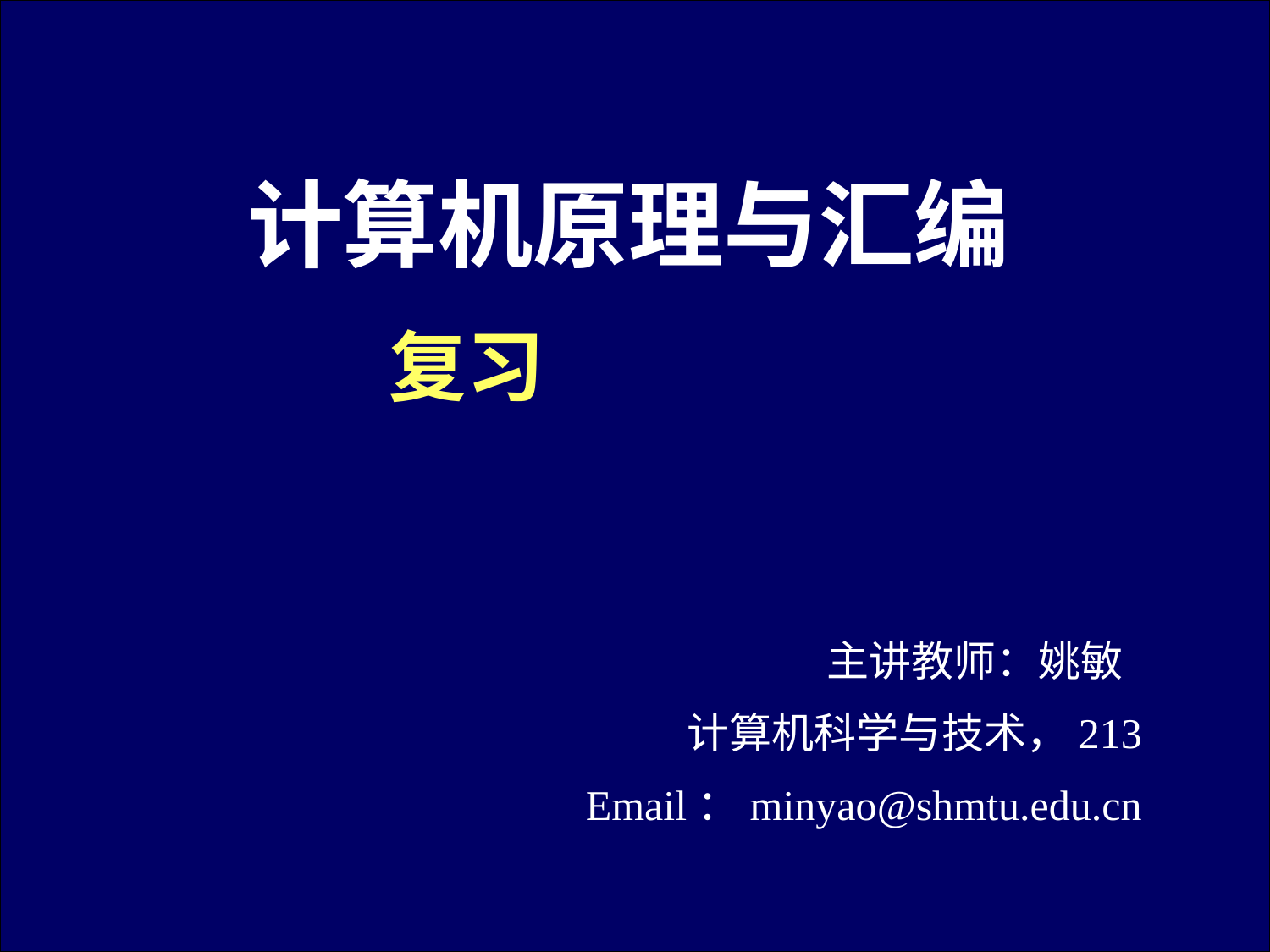

1
计算机原理与汇编
       复习
主讲教师：姚敏
计算机科学与技术，213
Email：minyao@shmtu.edu.cn
Shanghai Maritime University